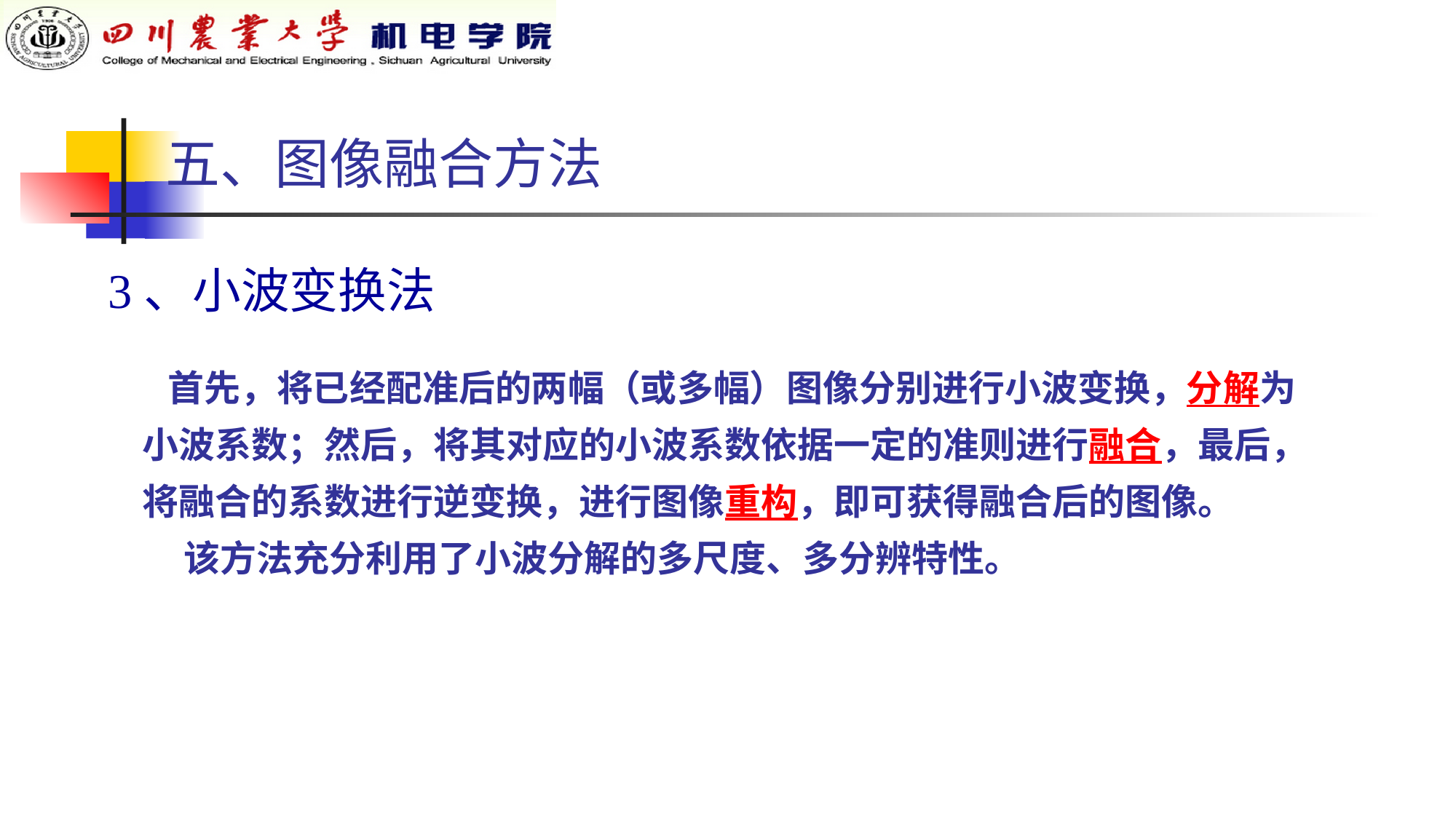

五、图像融合方法
3、小波变换法
  首先，将已经配准后的两幅（或多幅）图像分别进行小波变换，分解为小波系数；然后，将其对应的小波系数依据一定的准则进行融合，最后，将融合的系数进行逆变换，进行图像重构，即可获得融合后的图像。
    该方法充分利用了小波分解的多尺度、多分辨特性。